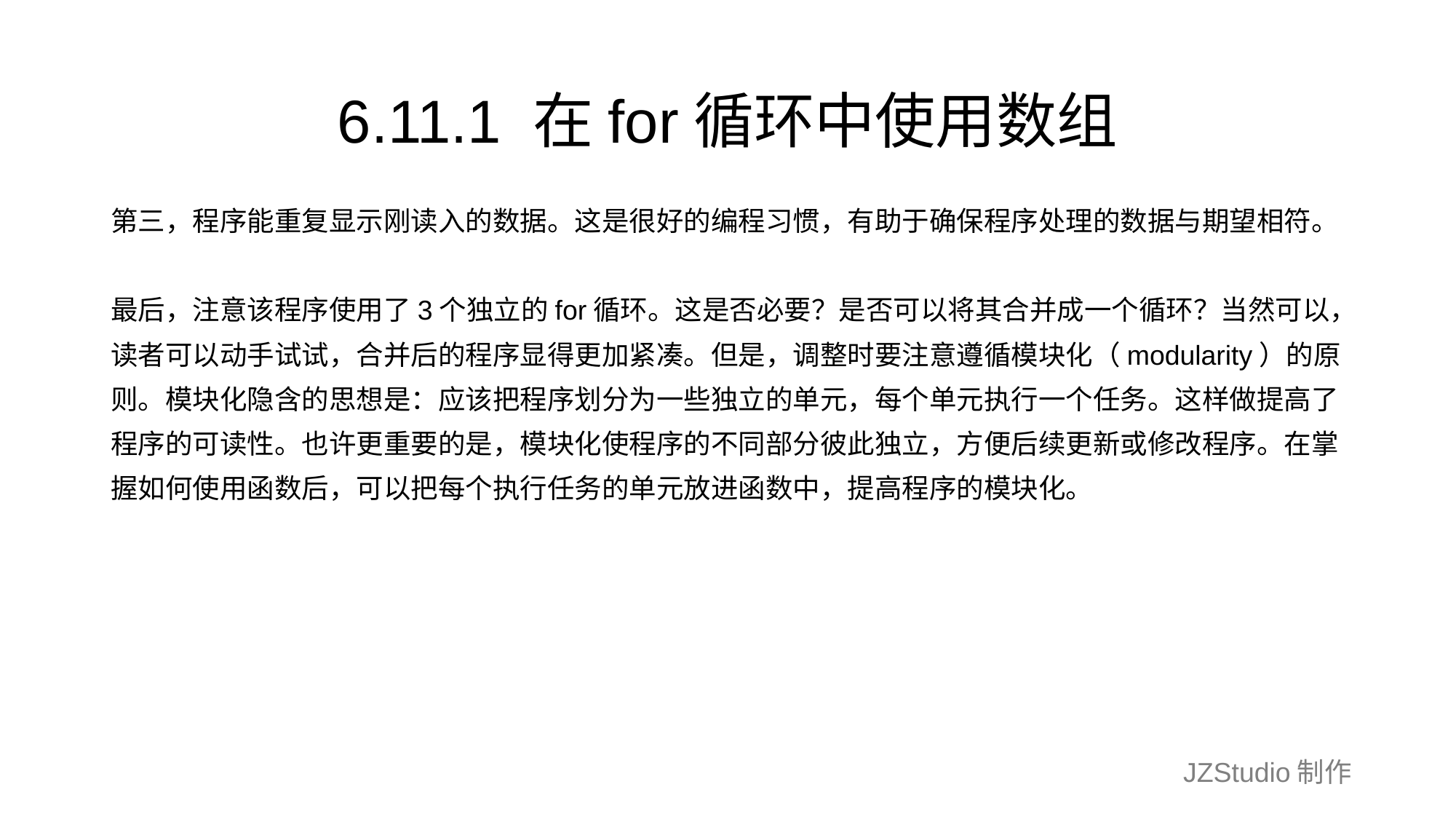

# 6.11.1 在for循环中使用数组
第三，程序能重复显示刚读入的数据。这是很好的编程习惯，有助于确保程序处理的数据与期望相符。

最后，注意该程序使用了3个独立的for循环。这是否必要？是否可以将其合并成一个循环？当然可以，
读者可以动手试试，合并后的程序显得更加紧凑。但是，调整时要注意遵循模块化（modularity）的原
则。模块化隐含的思想是：应该把程序划分为一些独立的单元，每个单元执行一个任务。这样做提高了
程序的可读性。也许更重要的是，模块化使程序的不同部分彼此独立，方便后续更新或修改程序。在掌
握如何使用函数后，可以把每个执行任务的单元放进函数中，提高程序的模块化。